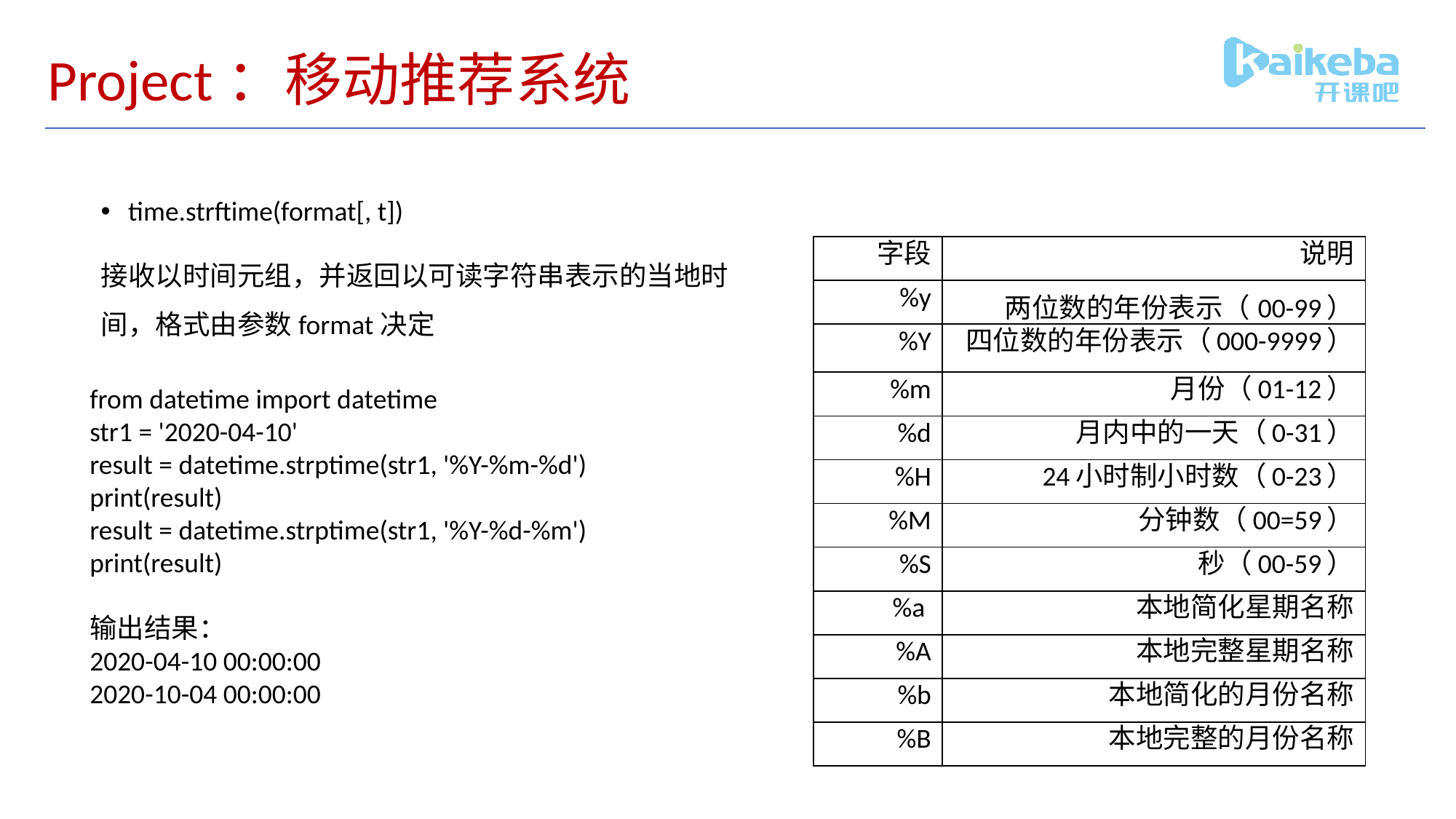

# Project：移动推荐系统
time.strftime(format[, t])
接收以时间元组，并返回以可读字符串表示的当地时间，格式由参数format决定
| 字段 | 说明 |
| --- | --- |
| %y | 两位数的年份表示（00-99） |
| %Y | 四位数的年份表示（000-9999） |
| %m | 月份（01-12） |
| %d | 月内中的一天（0-31） |
| %H | 24小时制小时数（0-23） |
| %M | 分钟数（00=59） |
| %S | 秒（00-59） |
| %a | 本地简化星期名称 |
| %A | 本地完整星期名称 |
| %b | 本地简化的月份名称 |
| %B | 本地完整的月份名称 |
from datetime import datetime
str1 = '2020-04-10'
result = datetime.strptime(str1, '%Y-%m-%d')
print(result)
result = datetime.strptime(str1, '%Y-%d-%m')
print(result)

输出结果：
2020-04-10 00:00:00
2020-10-04 00:00:00